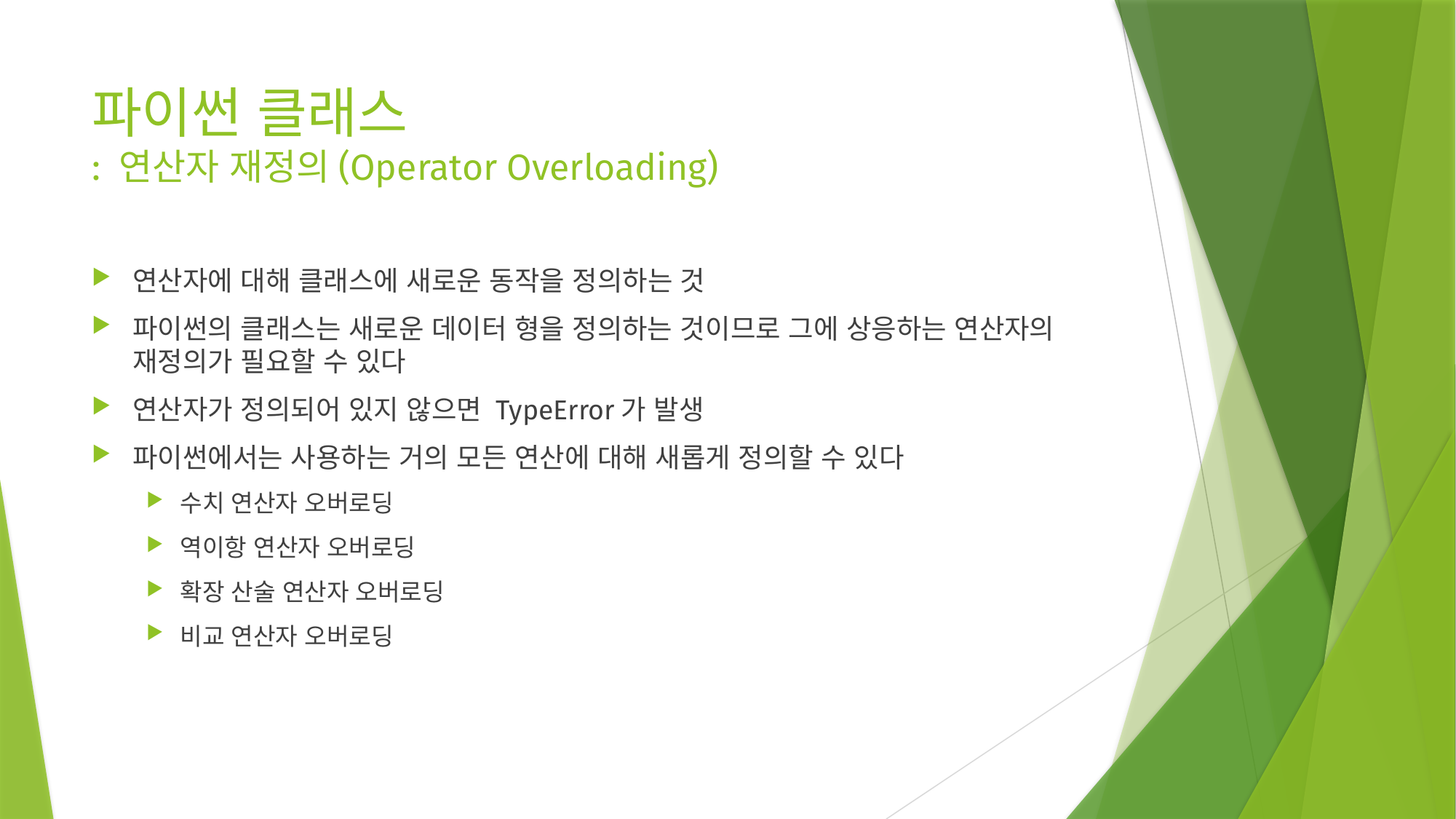

# 파이썬 클래스 : 연산자 재정의(Operator Overloading)
연산자에 대해 클래스에 새로운 동작을 정의하는 것
파이썬의 클래스는 새로운 데이터 형을 정의하는 것이므로 그에 상응하는 연산자의 재정의가 필요할 수 있다
연산자가 정의되어 있지 않으면 TypeError가 발생
파이썬에서는 사용하는 거의 모든 연산에 대해 새롭게 정의할 수 있다
수치 연산자 오버로딩
역이항 연산자 오버로딩
확장 산술 연산자 오버로딩
비교 연산자 오버로딩